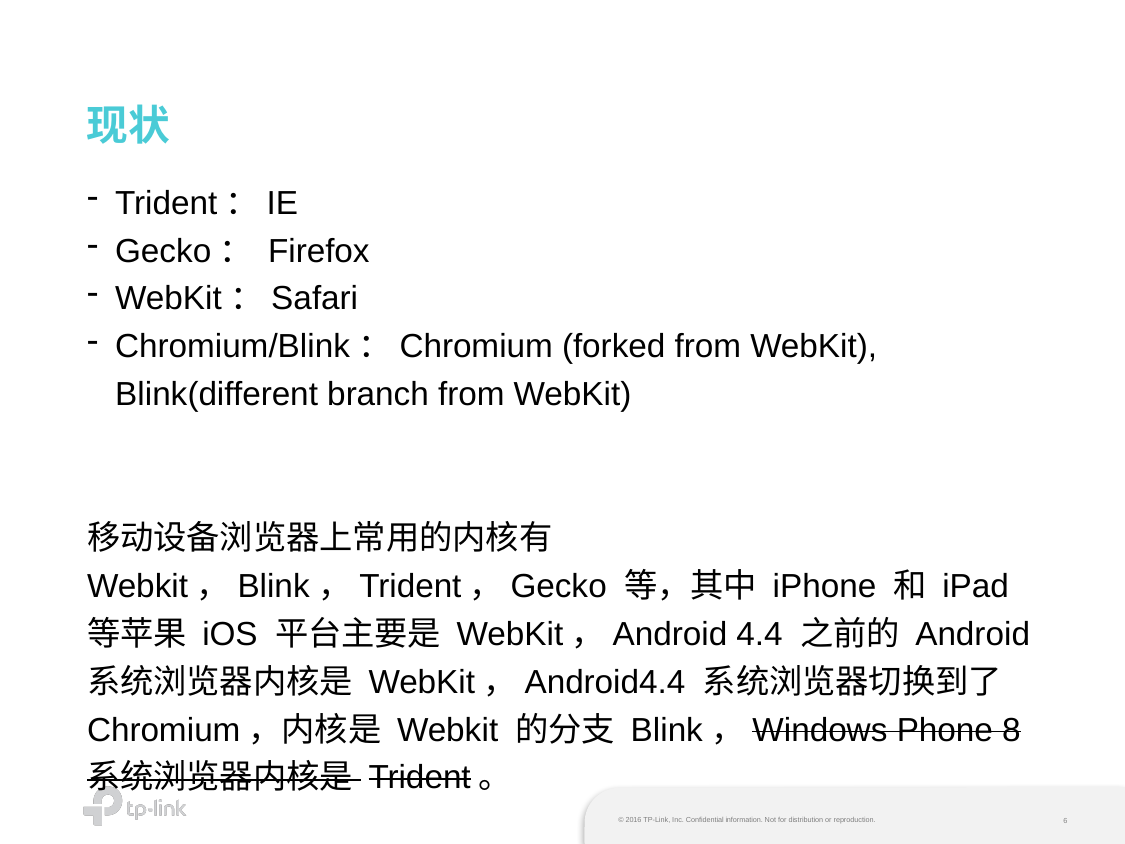

# 现状
Trident：IE
Gecko： Firefox
WebKit：Safari
Chromium/Blink：Chromium (forked from WebKit), Blink(different branch from WebKit)

移动设备浏览器上常用的内核有 Webkit，Blink，Trident，Gecko 等，其中 iPhone 和 iPad 等苹果 iOS 平台主要是 WebKit，Android 4.4 之前的 Android 系统浏览器内核是 WebKit，Android4.4 系统浏览器切换到了Chromium，内核是 Webkit 的分支 Blink，Windows Phone 8 系统浏览器内核是 Trident。